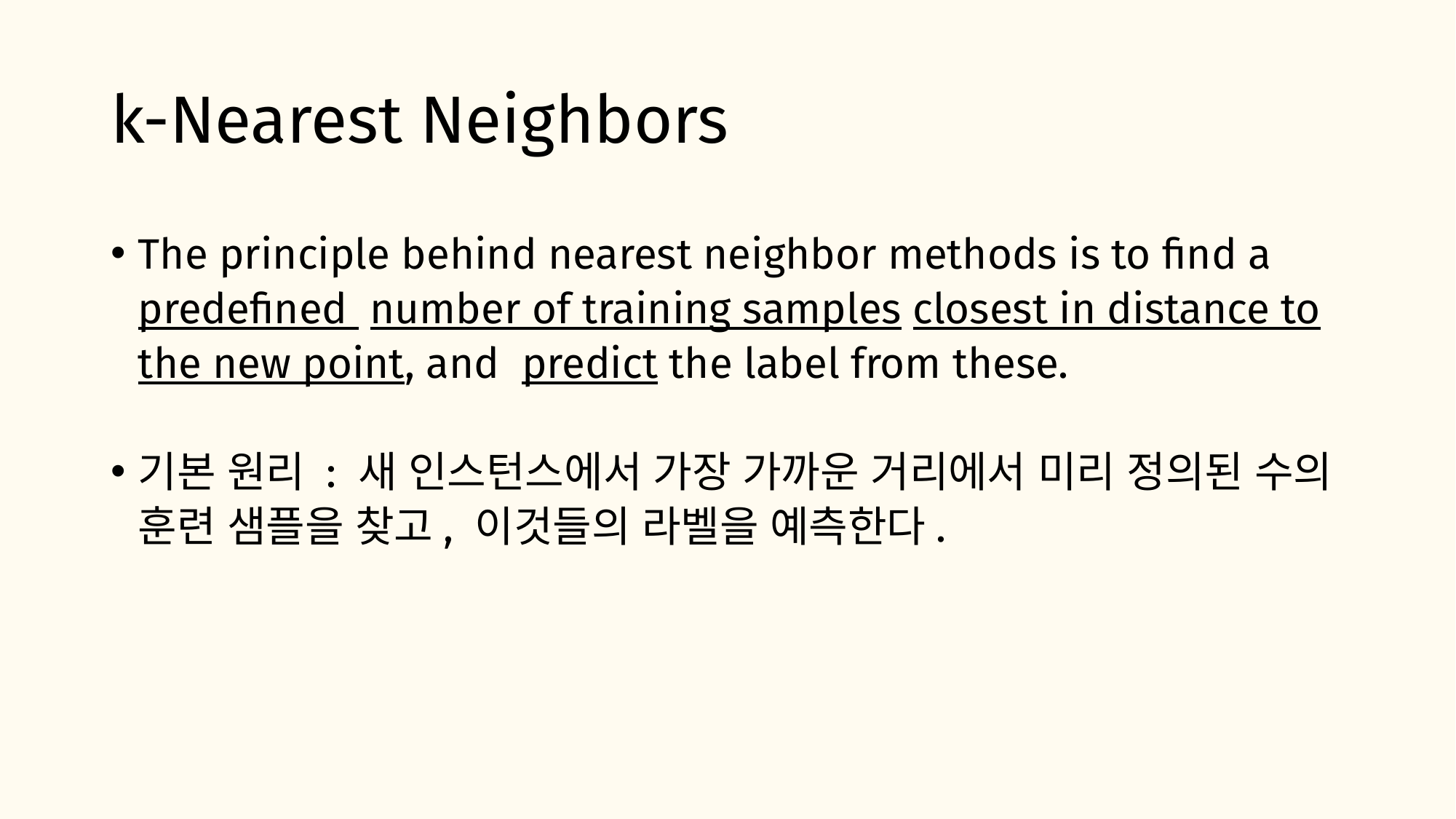

# k-Nearest Neighbors
The principle behind nearest neighbor methods is to find a predefined  number of training samples closest in distance to the new point, and  predict the label from these.

기본 원리 : 새 인스턴스에서 가장 가까운 거리에서 미리 정의된 수의 훈련 샘플을 찾고, 이것들의 라벨을 예측한다.